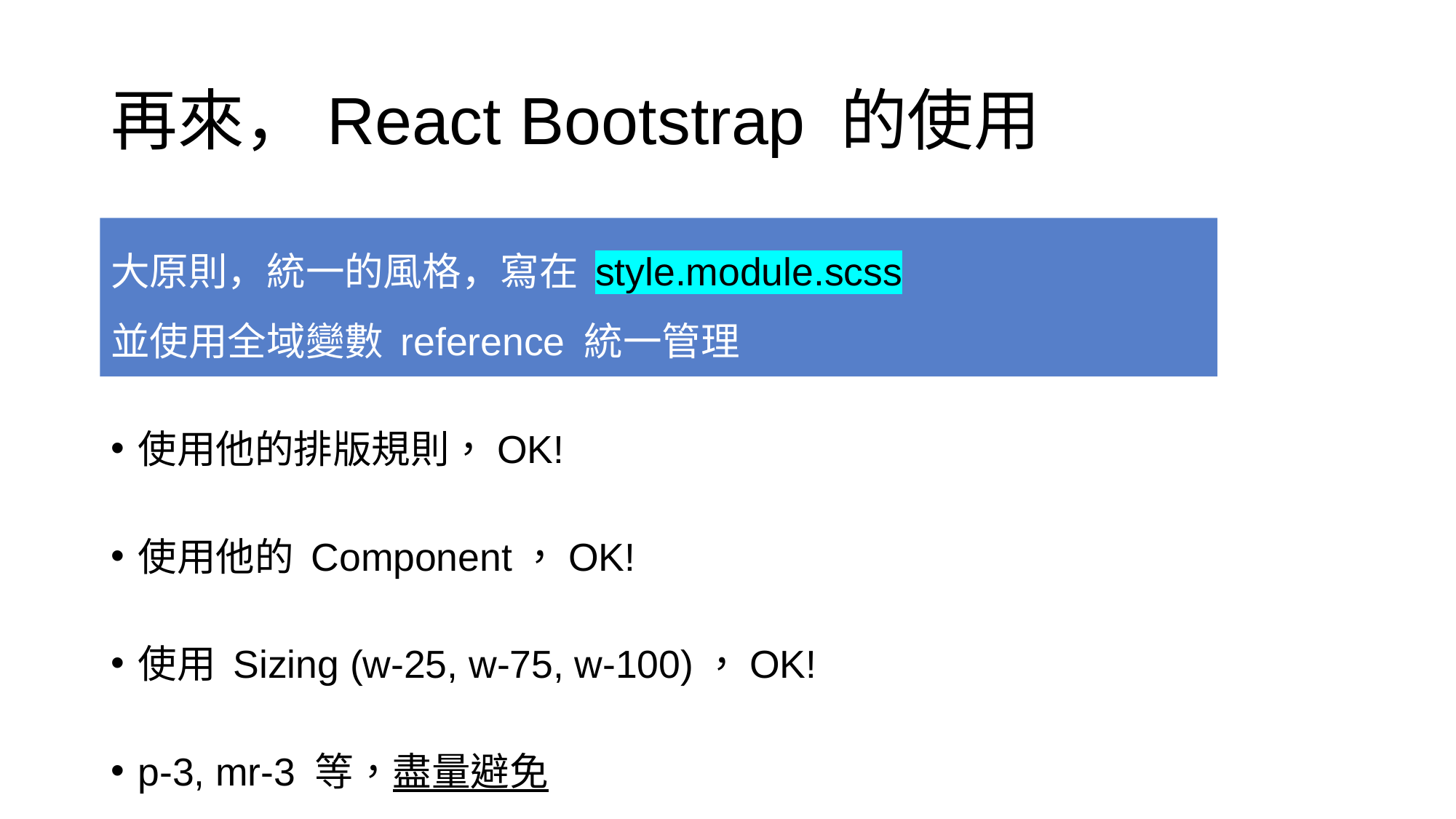

# 再來，React Bootstrap 的使用

大原則，統一的風格，寫在 style.module.scss
並使用全域變數 reference 統一管理
使用他的排版規則，OK!
使用他的 Component，OK!
使用 Sizing (w-25, w-75, w-100)，OK!
p-3, mr-3 等，盡量避免